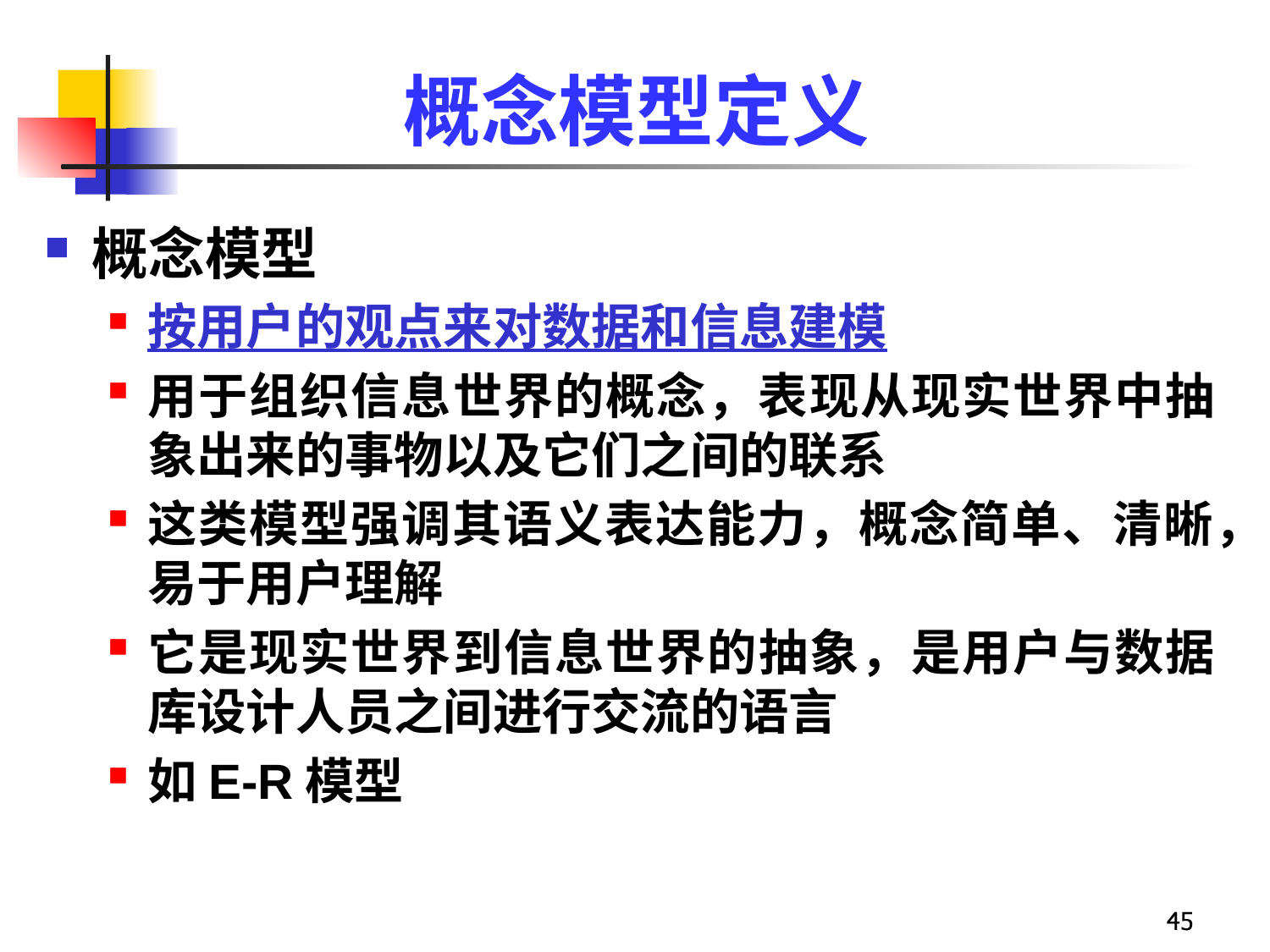

# 概念模型定义
概念模型
按用户的观点来对数据和信息建模
用于组织信息世界的概念，表现从现实世界中抽象出来的事物以及它们之间的联系
这类模型强调其语义表达能力，概念简单、清晰，易于用户理解
它是现实世界到信息世界的抽象，是用户与数据库设计人员之间进行交流的语言
如E-R模型
45